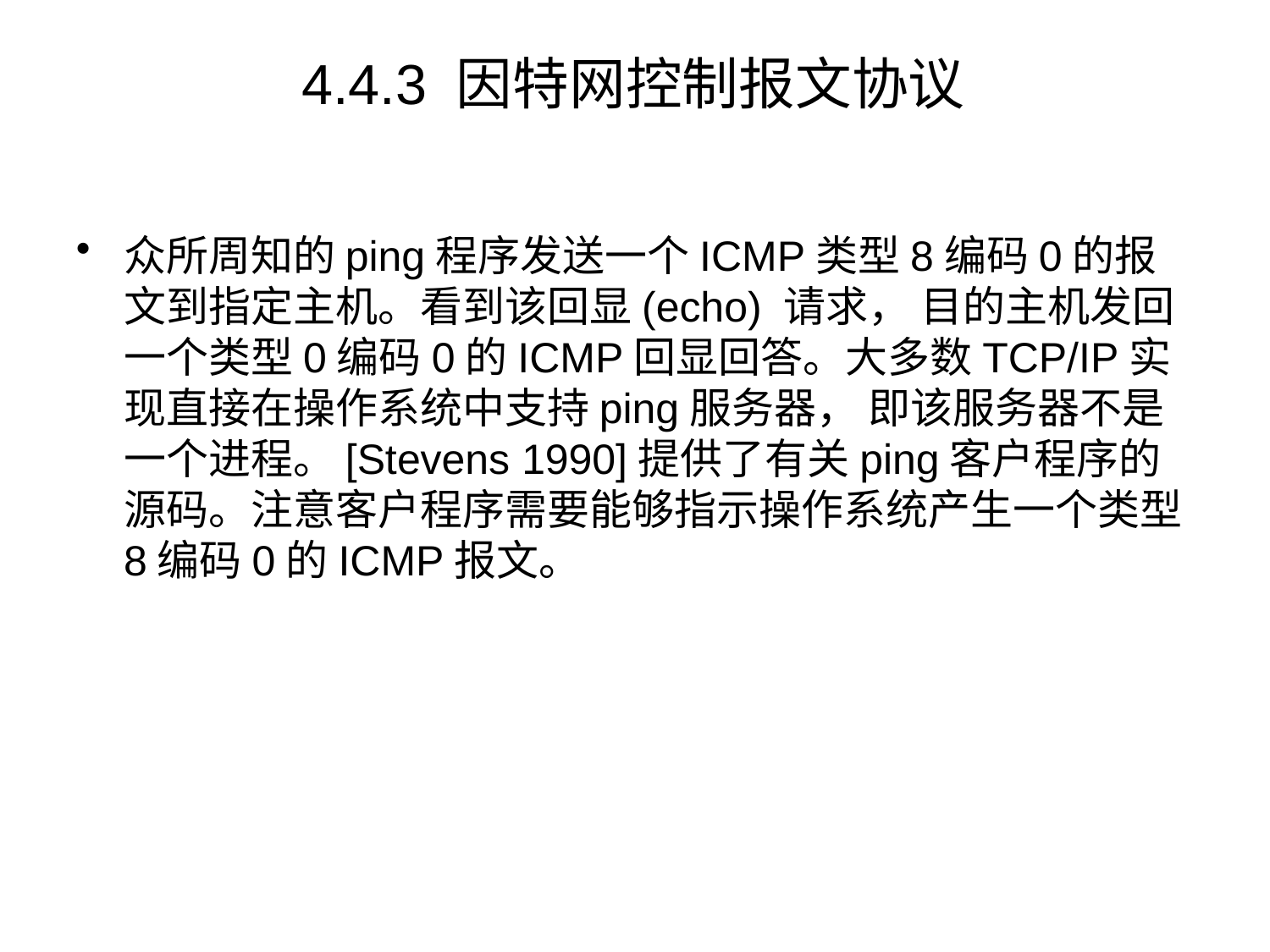

# 4.4.3 因特网控制报文协议
众所周知的ping程序发送一个ICMP类型8编码0的报文到指定主机。看到该回显(echo) 请求， 目的主机发回一个类型0编码0的ICMP回显回答。大多数TCP/IP实现直接在操作系统中支持ping服务器， 即该服务器不是一个进程。[Stevens 1990]提供了有关ping客户程序的源码。注意客户程序需要能够指示操作系统产生一个类型8编码0的ICMP报文。